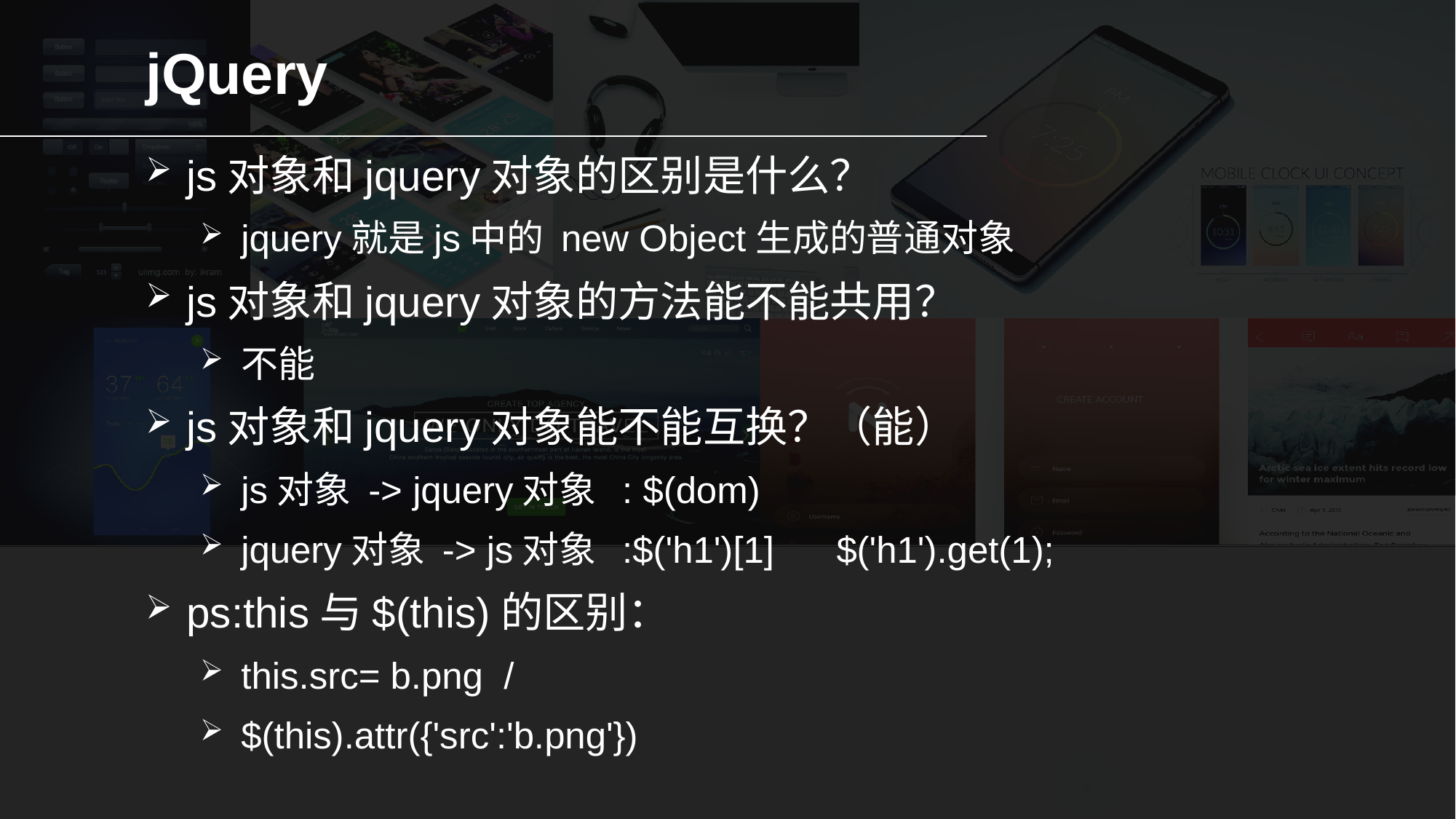

# jQuery
js对象和jquery对象的区别是什么？
jquery就是js中的 new Object生成的普通对象
js对象和jquery对象的方法能不能共用？
不能
js对象和jquery对象能不能互换？（能）
js对象 -> jquery对象  : $(dom)
jquery对象 -> js对象  :$('h1')[1]      $('h1').get(1);
ps:this与$(this)的区别：
this.src= b.png  /
$(this).attr({'src':'b.png'})